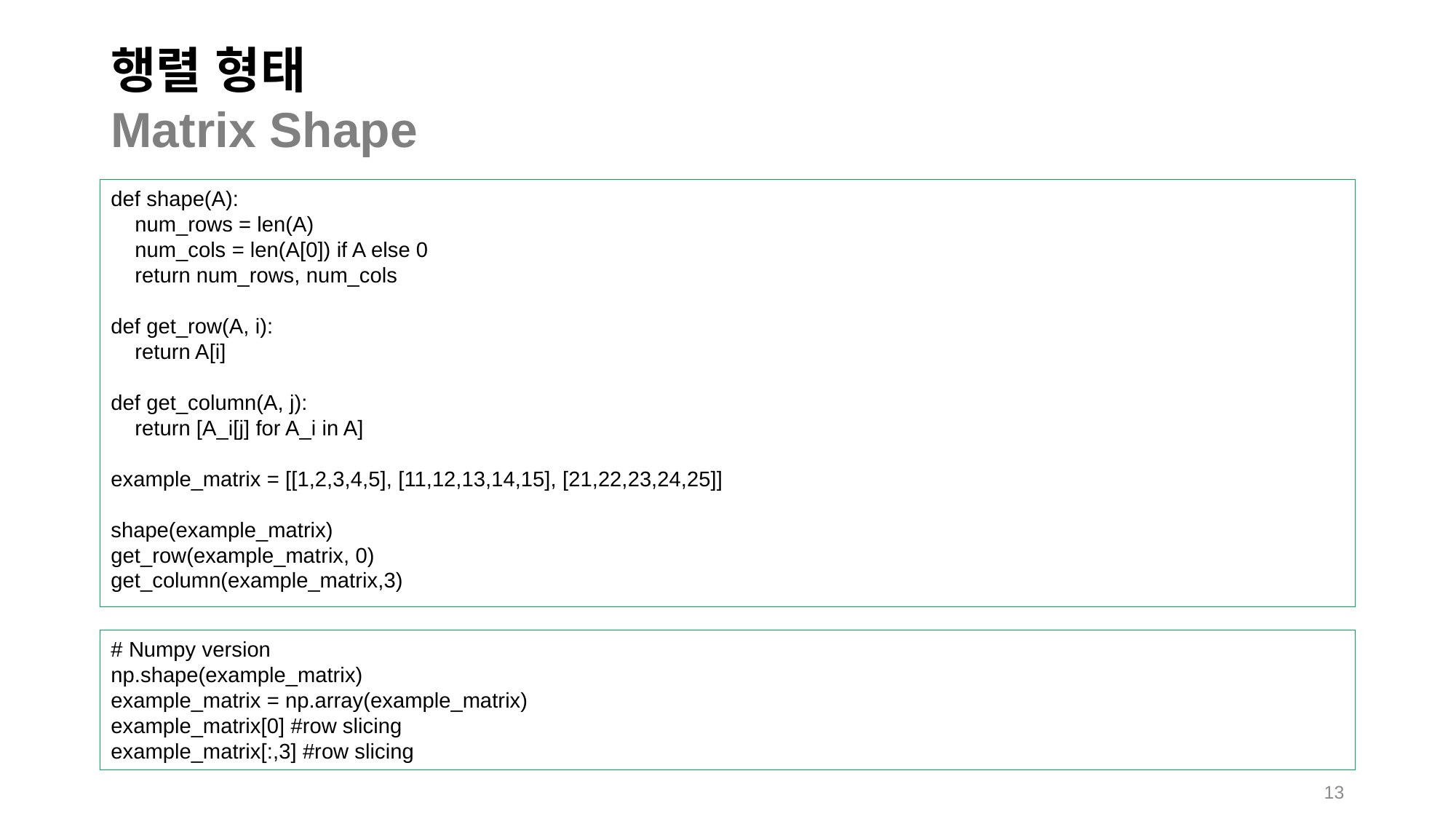

# 행렬 형태 Matrix Shape
def shape(A):
    num_rows = len(A)
    num_cols = len(A[0]) if A else 0
    return num_rows, num_cols

def get_row(A, i):
    return A[i]

def get_column(A, j):
    return [A_i[j] for A_i in A]

example_matrix = [[1,2,3,4,5], [11,12,13,14,15], [21,22,23,24,25]]

shape(example_matrix)
get_row(example_matrix, 0)
get_column(example_matrix,3)
# Numpy version
np.shape(example_matrix)
example_matrix = np.array(example_matrix)
example_matrix[0] #row slicing
example_matrix[:,3] #row slicing
13